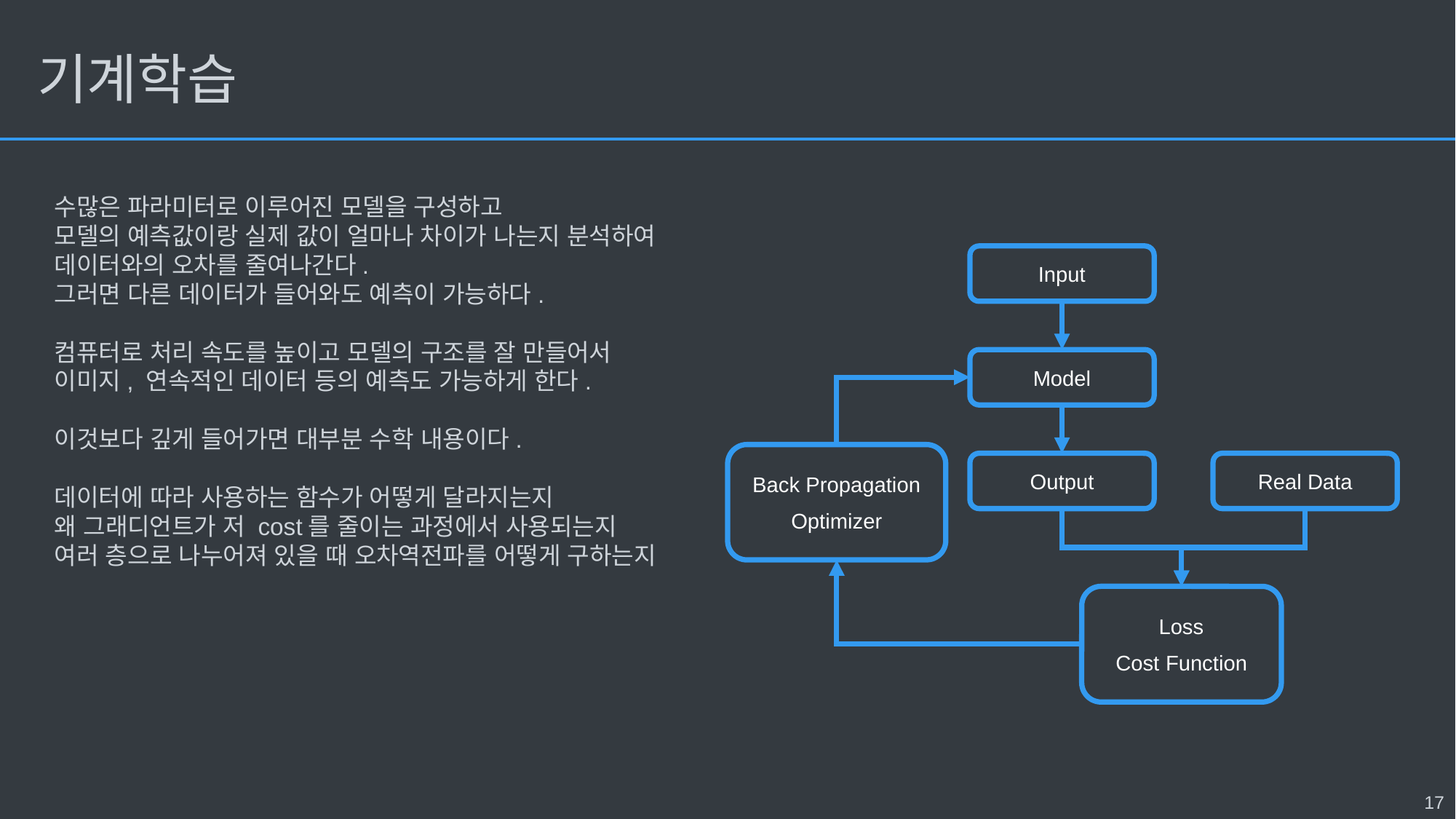

# 기계학습
수많은 파라미터로 이루어진 모델을 구성하고
모델의 예측값이랑 실제 값이 얼마나 차이가 나는지 분석하여
데이터와의 오차를 줄여나간다.
그러면 다른 데이터가 들어와도 예측이 가능하다.

컴퓨터로 처리 속도를 높이고 모델의 구조를 잘 만들어서
이미지, 연속적인 데이터 등의 예측도 가능하게 한다.

이것보다 깊게 들어가면 대부분 수학 내용이다.

데이터에 따라 사용하는 함수가 어떻게 달라지는지
왜 그래디언트가 저 cost를 줄이는 과정에서 사용되는지
여러 층으로 나누어져 있을 때 오차역전파를 어떻게 구하는지
Input
Model
Back Propagation

Optimizer
Output
Real Data
Loss

Cost Function
17